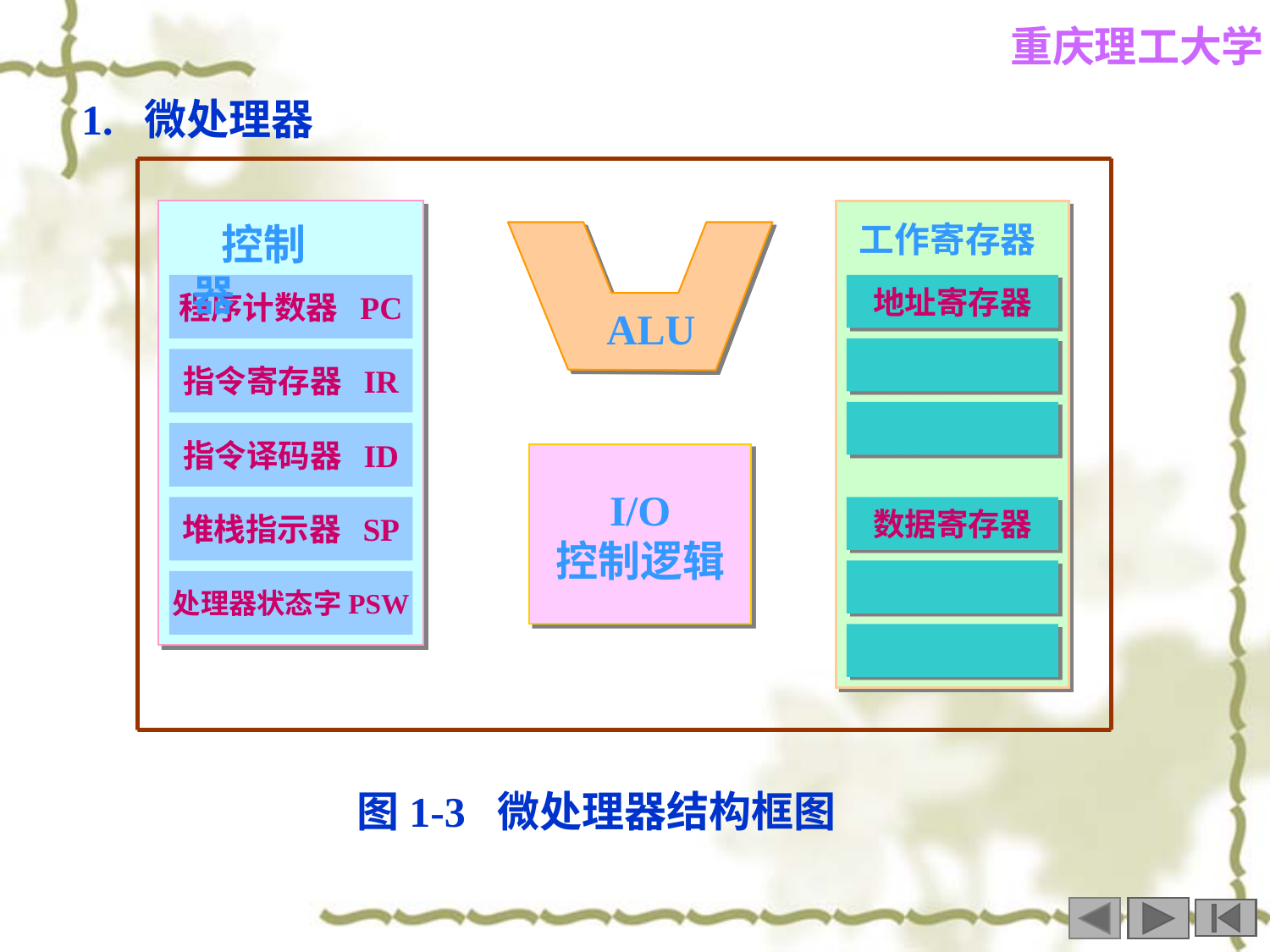

1.  微处理器

   控制器
工作寄存器

程序计数器  PC
地址寄存器
    ALU

指令寄存器  IR

指令译码器  ID
I/O
控制逻辑
堆栈指示器  SP
数据寄存器

处理器状态字PSW

图1-3  微处理器结构框图